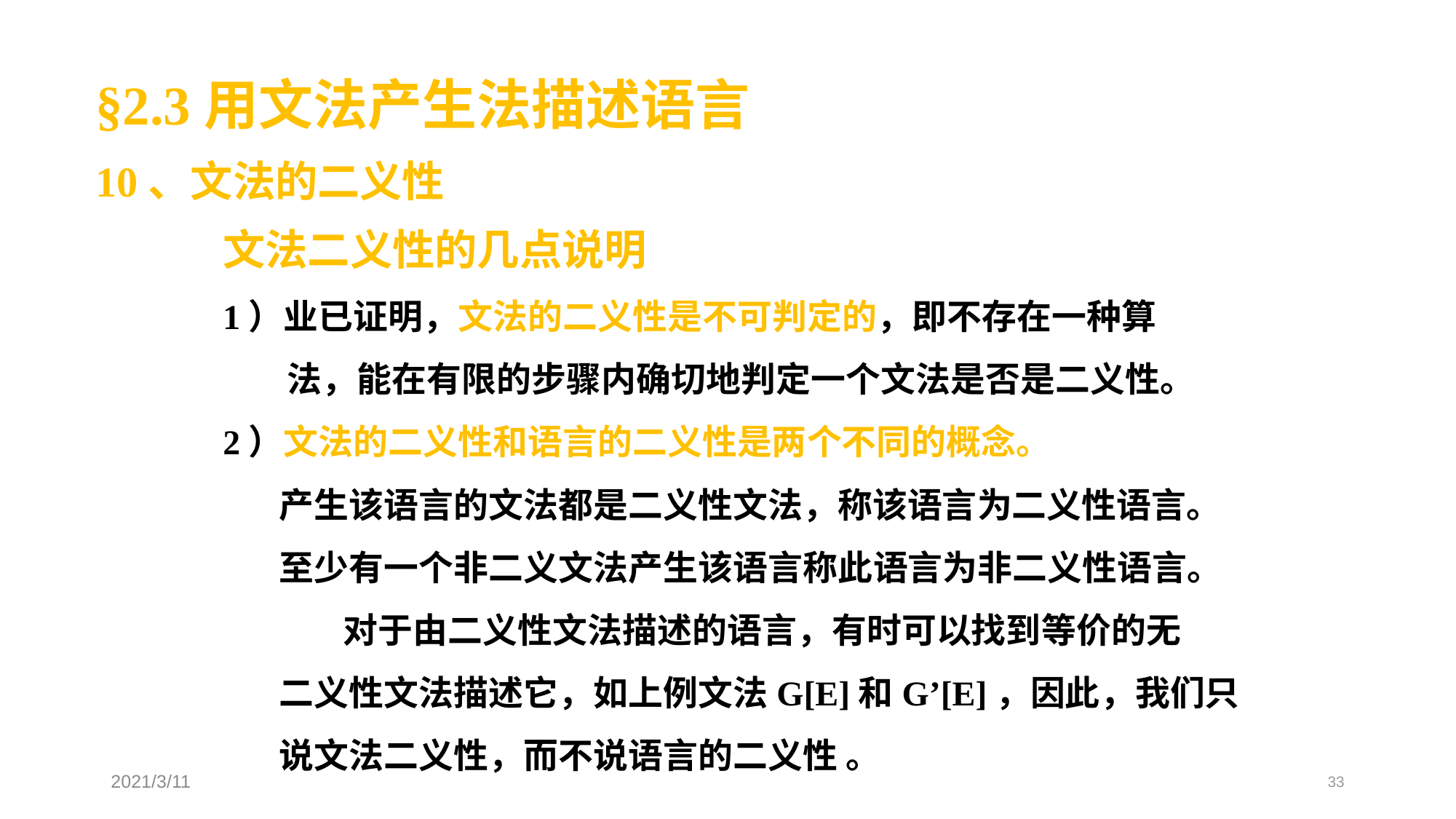

§2.3用文法产生法描述语言
10、文法的二义性
文法二义性的几点说明
1）业已证明，文法的二义性是不可判定的，即不存在一种算
       法，能在有限的步骤内确切地判定一个文法是否是二义性。
2）文法的二义性和语言的二义性是两个不同的概念。
      产生该语言的文法都是二义性文法，称该语言为二义性语言。
      至少有一个非二义文法产生该语言称此语言为非二义性语言。
              对于由二义性文法描述的语言，有时可以找到等价的无
      二义性文法描述它，如上例文法G[E]和G’[E]，因此，我们只
      说文法二义性，而不说语言的二义性 。

2021/3/11
33